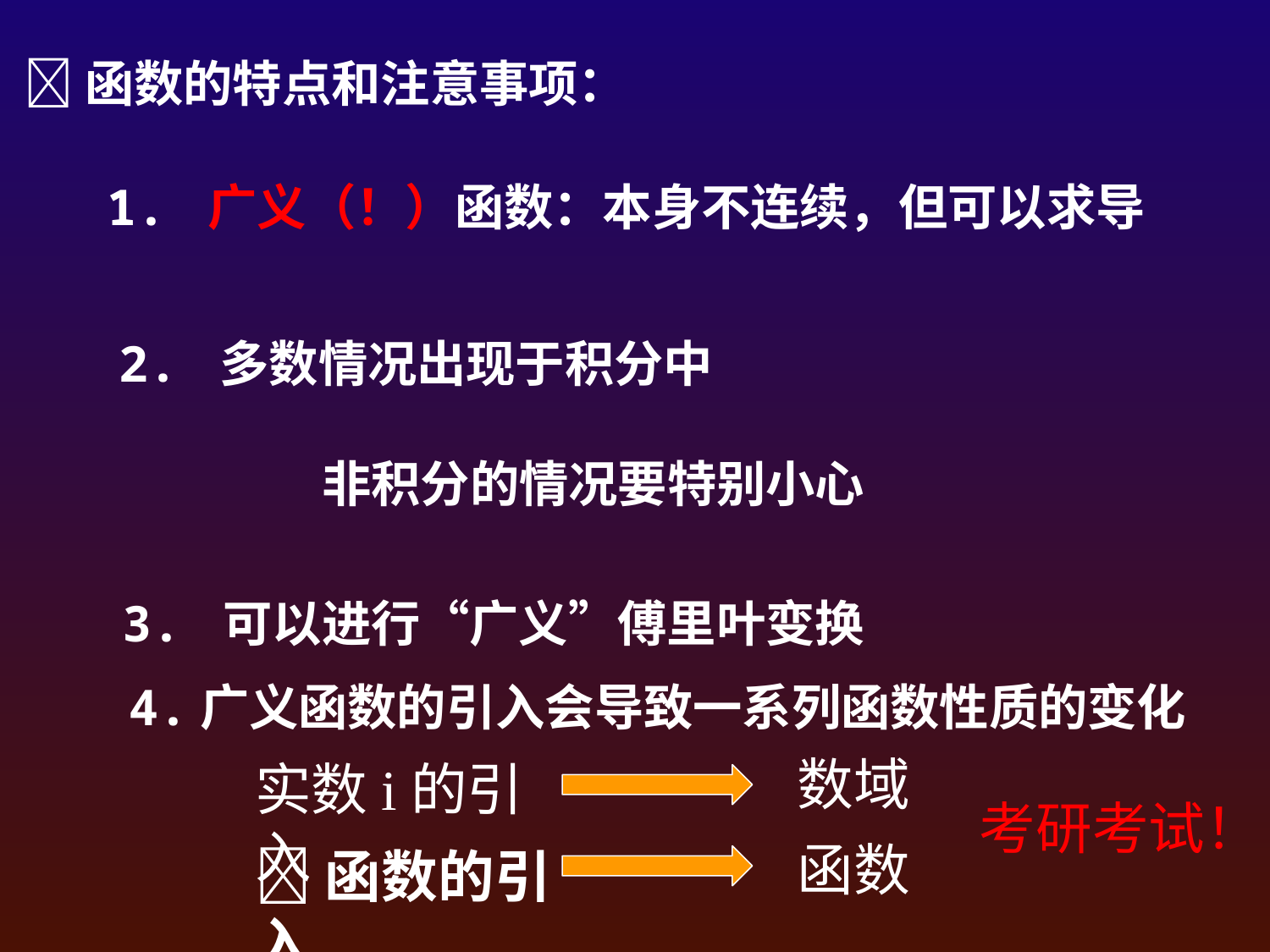

δ函数的特点和注意事项：
1. 广义（！）函数：本身不连续，但可以求导
2. 多数情况出现于积分中
非积分的情况要特别小心
3. 可以进行“广义”傅里叶变换
4.广义函数的引入会导致一系列函数性质的变化
数域
实数i的引入

考研考试！
函数
δ函数的引入